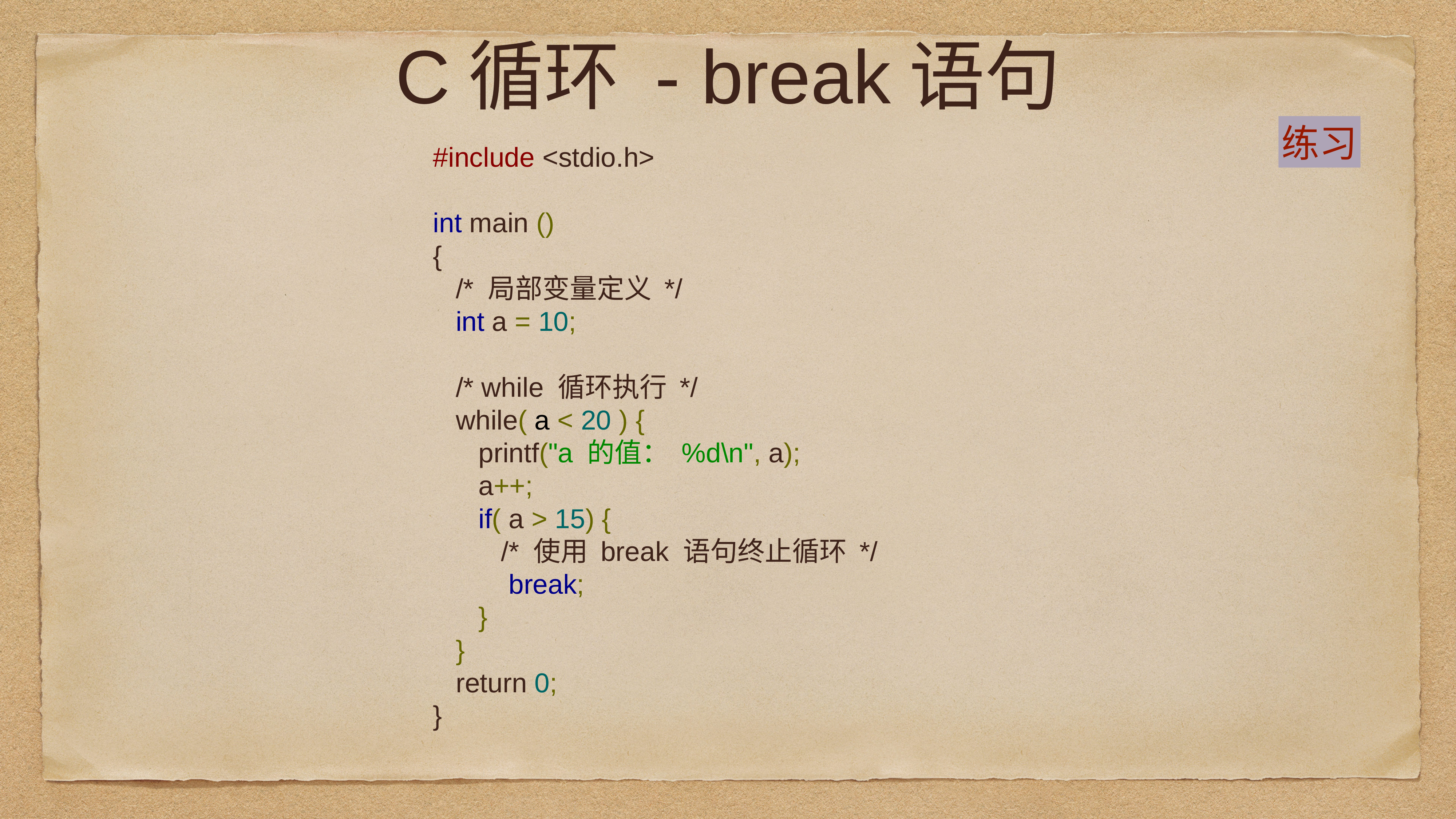

# C循环 - break语句
练习
#include <stdio.h>

int main ()
{
   /* 局部变量定义 */
   int a = 10;

   /* while 循环执行 */
   while( a < 20 ) {
      printf("a 的值： %d\n", a);
      a++;
      if( a > 15) {
         /* 使用 break 语句终止循环 */
          break;
      }
   }
   return 0;
}